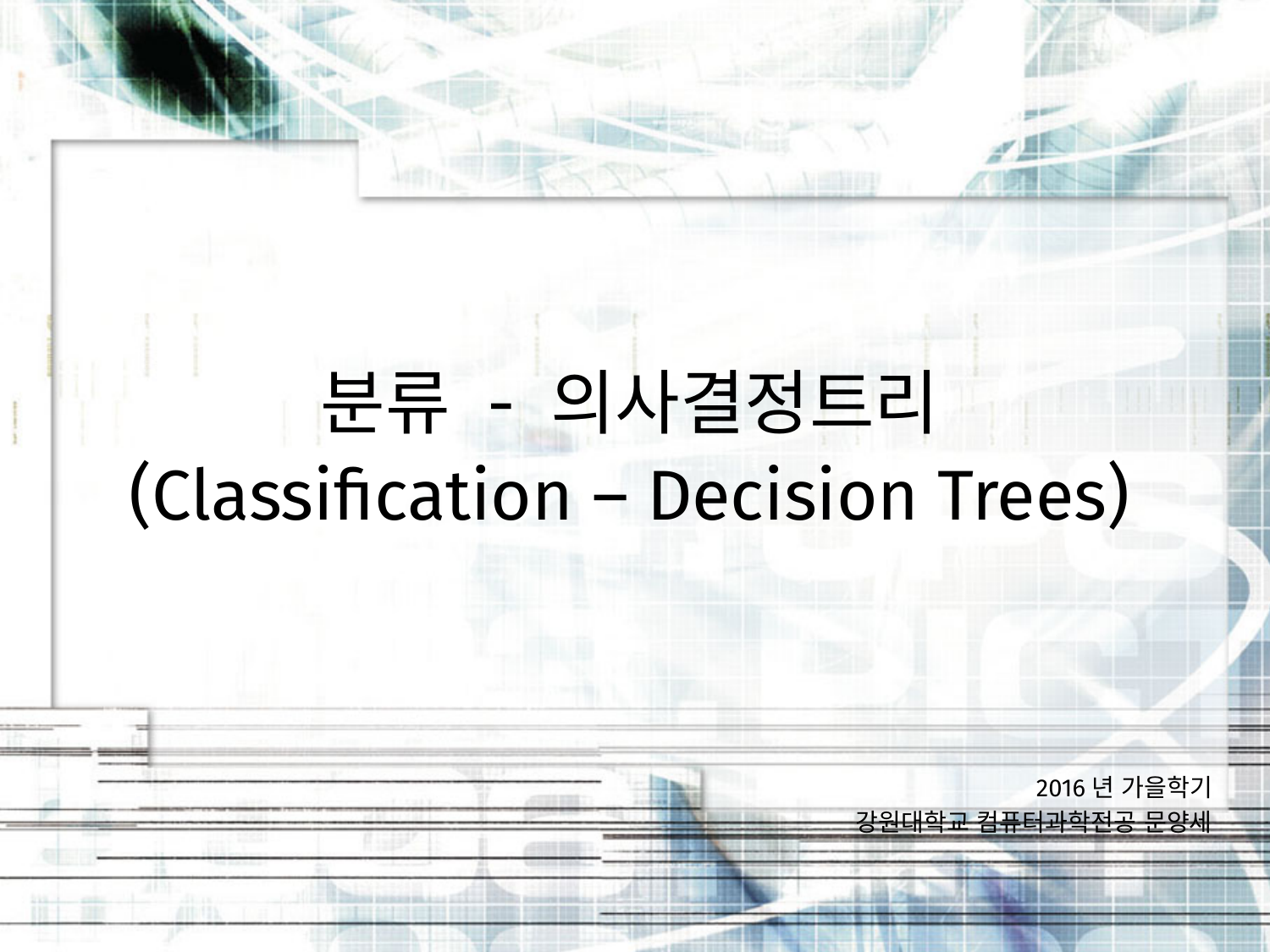

분류 - 의사결정트리
(Classification – Decision Trees)
2016년 가을학기
강원대학교 컴퓨터과학전공 문양세